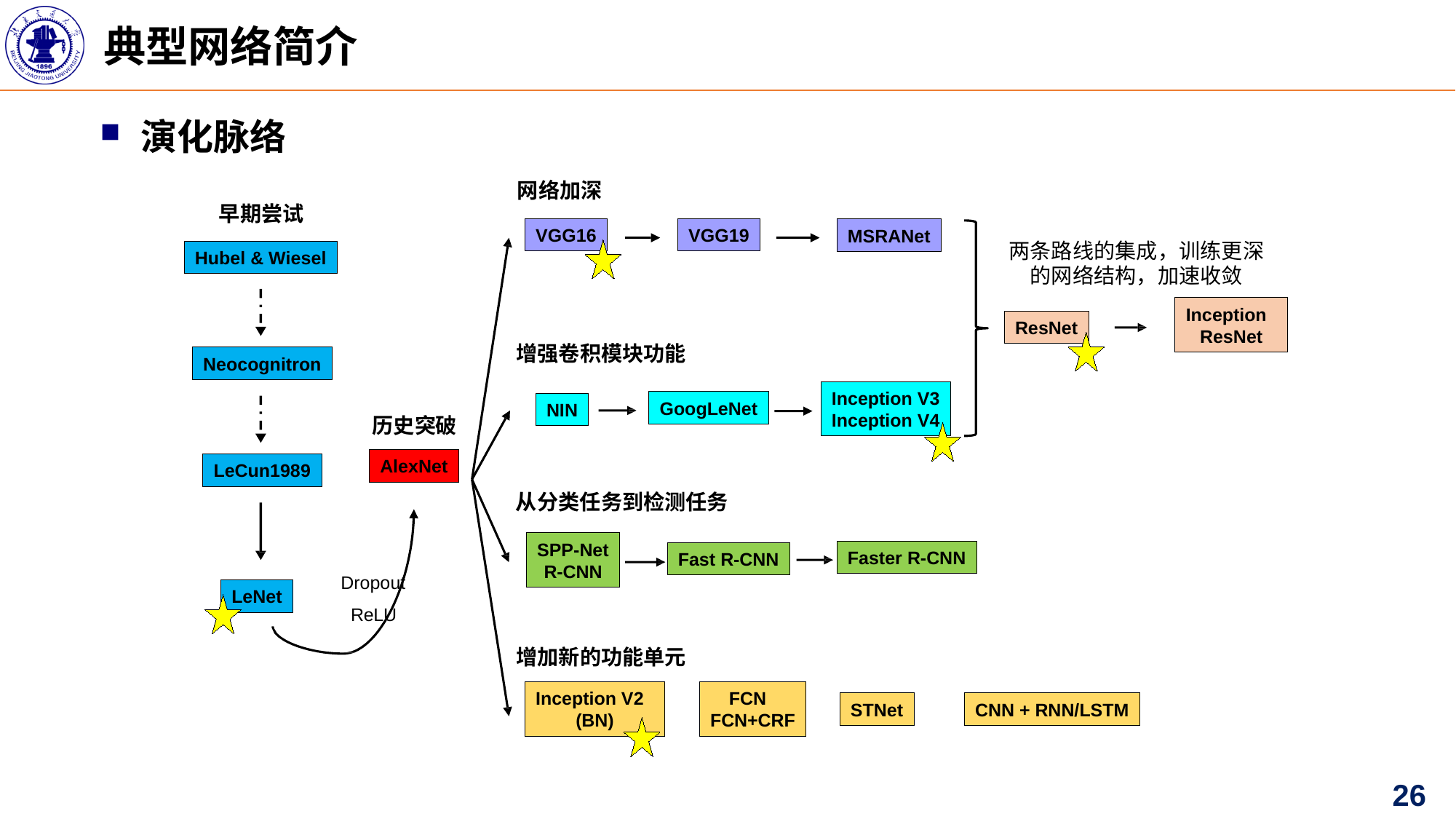

典型网络简介
演化脉络
网络加深
早期尝试
VGG16
VGG19
MSRANet

两条路线的集成，训练更深
的网络结构，加速收敛

Hubel & Wiesel

Inception
ResNet
ResNet

增强卷积模块功能
Neocognitron
Inception V3
Inception V4
GoogLeNet
NIN

历史突破

AlexNet
LeCun1989

从分类任务到检测任务

SPP-Net
R-CNN
Faster R-CNN
Fast R-CNN

Dropout
ReLU
LeNet

增加新的功能单元
Inception V2
(BN)
FCN
FCN+CRF
STNet
CNN + RNN/LSTM